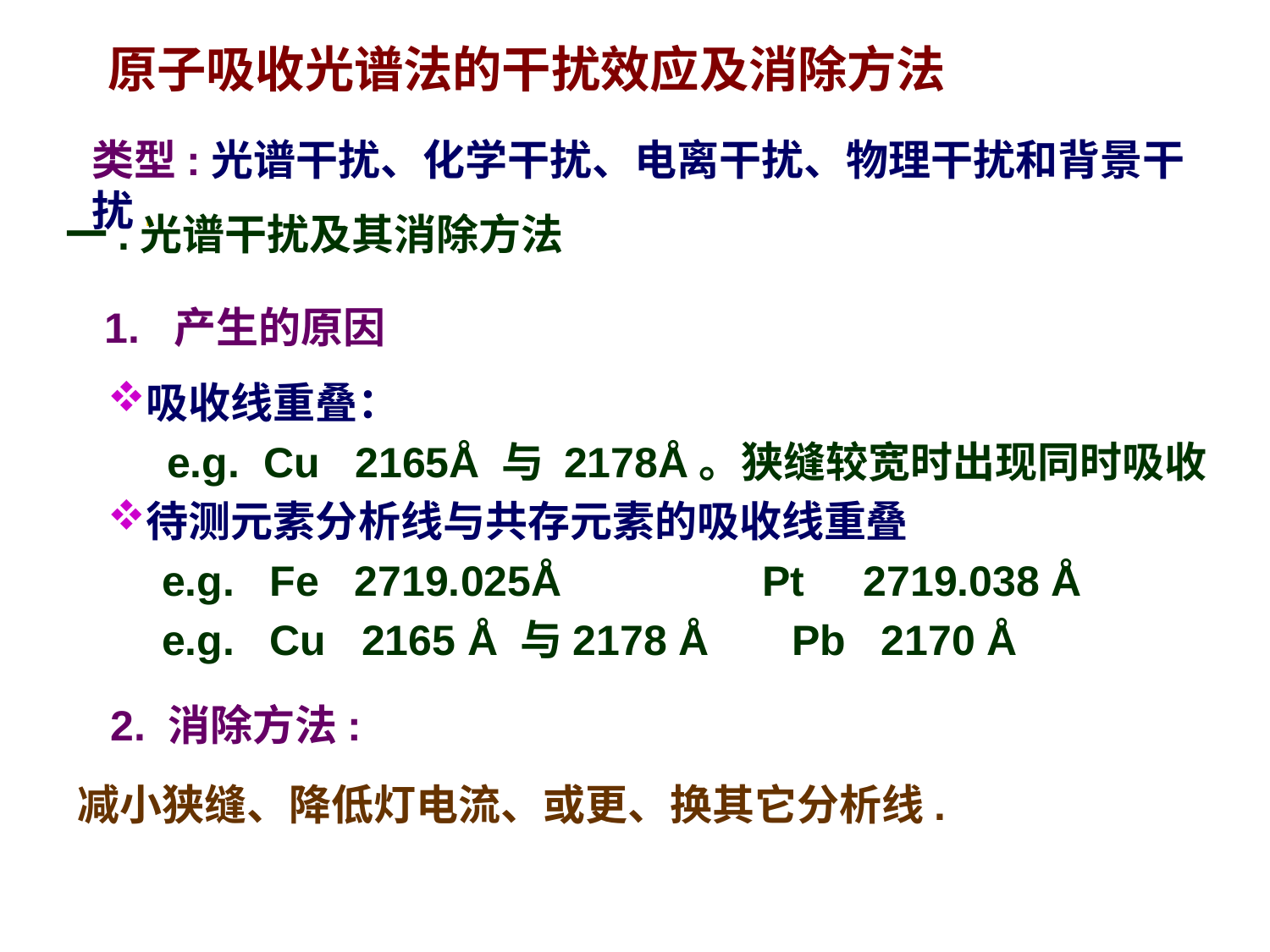

原子吸收光谱法的干扰效应及消除方法
类型:光谱干扰、化学干扰、电离干扰、物理干扰和背景干扰.
一.光谱干扰及其消除方法
1.  产生的原因
吸收线重叠：
     e.g.  Cu   2165Å 与 2178Å。狭缝较宽时出现同时吸收
待测元素分析线与共存元素的吸收线重叠
e.g.   Fe   2719.025Å                 Pt     2719.038 Å
e.g.   Cu   2165 Å 与2178 Å       Pb   2170 Å
2. 消除方法:
减小狭缝、降低灯电流、或更、换其它分析线.